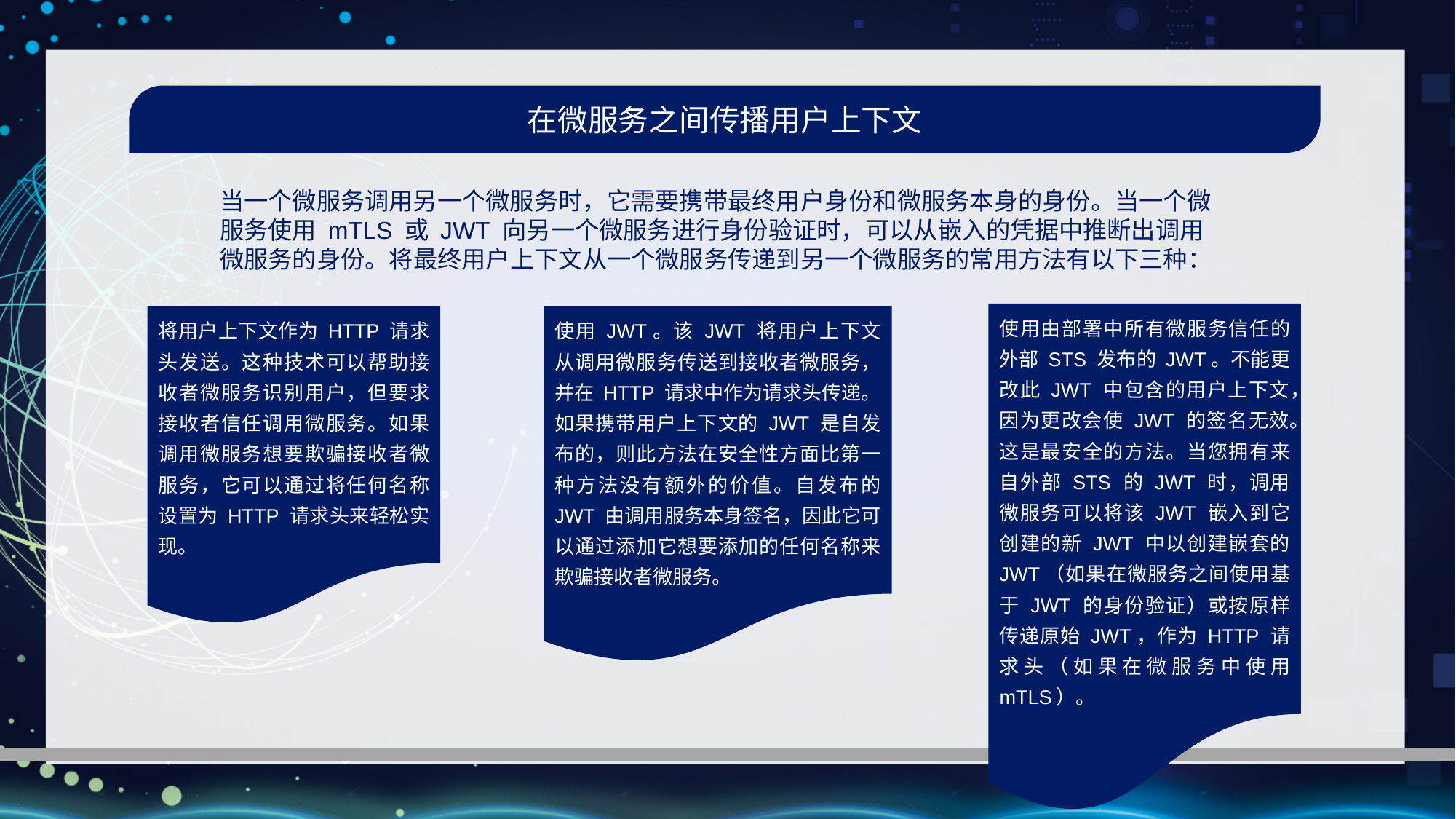

在微服务之间传播用户上下文
当一个微服务调用另一个微服务时，它需要携带最终用户身份和微服务本身的身份。当一个微服务使用 mTLS 或 JWT 向另一个微服务进行身份验证时，可以从嵌入的凭据中推断出调用微服务的身份。将最终用户上下文从一个微服务传递到另一个微服务的常用方法有以下三种：
使用由部署中所有微服务信任的外部 STS 发布的 JWT。不能更改此 JWT 中包含的用户上下文，因为更改会使 JWT 的签名无效。这是最安全的方法。当您拥有来自外部 STS 的 JWT 时，调用微服务可以将该 JWT 嵌入到它创建的新 JWT 中以创建嵌套的 JWT（如果在微服务之间使用基于 JWT 的身份验证）或按原样传递原始 JWT，作为 HTTP 请求头（如果在微服务中使用 mTLS）。
将用户上下文作为 HTTP 请求头发送。这种技术可以帮助接收者微服务识别用户，但要求接收者信任调用微服务。如果调用微服务想要欺骗接收者微服务，它可以通过将任何名称设置为 HTTP 请求头来轻松实现。
使用 JWT。该 JWT 将用户上下文从调用微服务传送到接收者微服务，并在 HTTP 请求中作为请求头传递。如果携带用户上下文的 JWT 是自发布的，则此方法在安全性方面比第一种方法没有额外的价值。自发布的 JWT 由调用服务本身签名，因此它可以通过添加它想要添加的任何名称来欺骗接收者微服务。